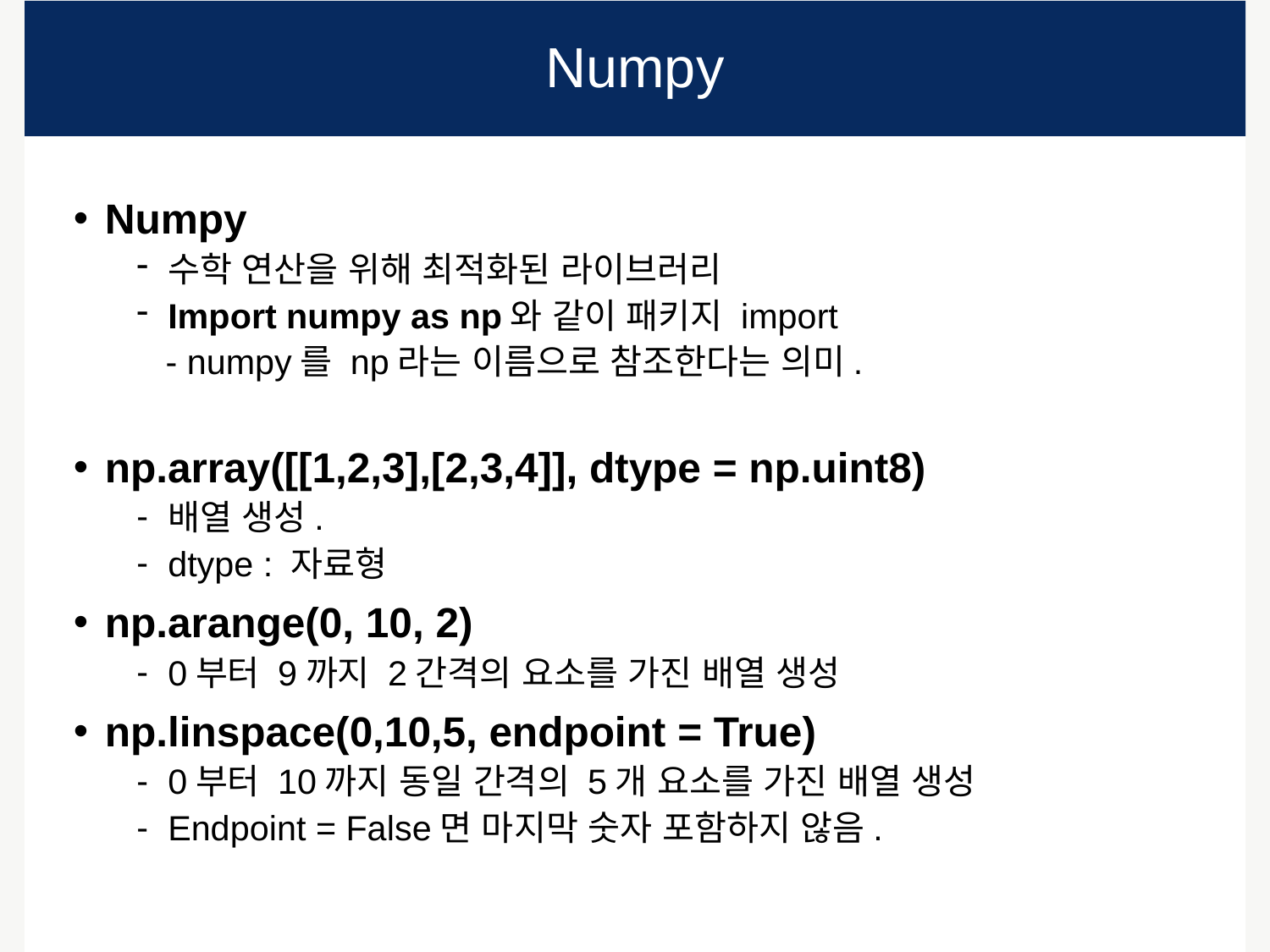

# Numpy
Numpy
수학 연산을 위해 최적화된 라이브러리
Import numpy as np와 같이 패키지 import
   - numpy를 np라는 이름으로 참조한다는 의미.

np.array([[1,2,3],[2,3,4]], dtype = np.uint8)
배열 생성.
dtype : 자료형
np.arange(0, 10, 2)
0부터 9까지 2간격의 요소를 가진 배열 생성
np.linspace(0,10,5, endpoint = True)
0부터 10까지 동일 간격의 5개 요소를 가진 배열 생성
Endpoint = False면 마지막 숫자 포함하지 않음.